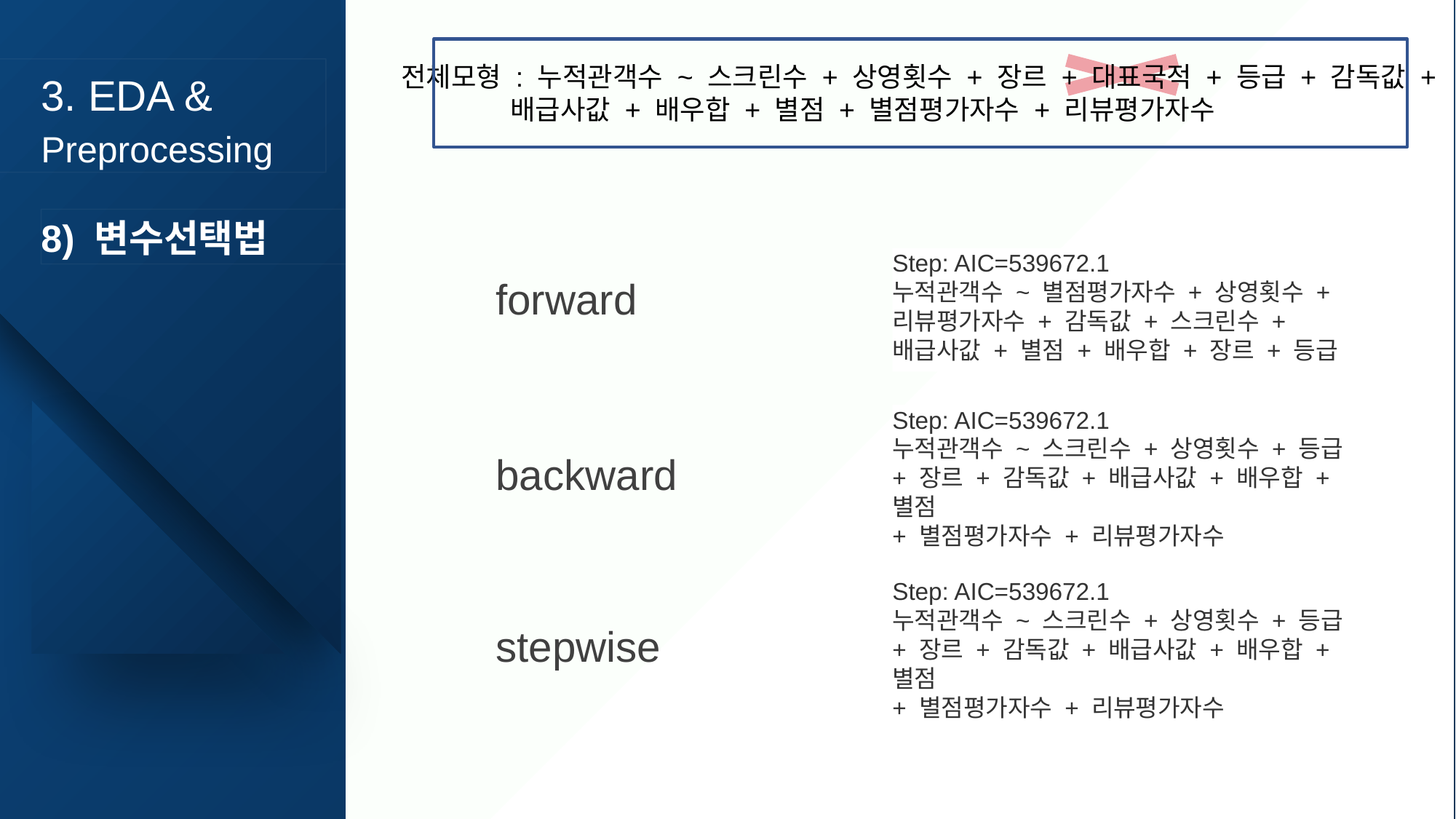

전체모형 : 누적관객수 ~ 스크린수 + 상영횟수 + 장르 + 대표국적 + 등급 + 감독값 +
	배급사값 + 배우합 + 별점 + 별점평가자수 + 리뷰평가자수
# 3. EDA &  Preprocessing
8) 변수선택법
Step: AIC=539672.1
누적관객수 ~ 별점평가자수 + 상영횟수 + 리뷰평가자수 + 감독값 + 스크린수 + 배급사값 + 별점 + 배우합 + 장르 + 등급
forward
Step: AIC=539672.1
누적관객수 ~ 스크린수 + 상영횟수 + 등급 + 장르 + 감독값 + 배급사값 + 배우합 + 별점
+ 별점평가자수 + 리뷰평가자수
backward
Step: AIC=539672.1
누적관객수 ~ 스크린수 + 상영횟수 + 등급 + 장르 + 감독값 + 배급사값 + 배우합 + 별점
+ 별점평가자수 + 리뷰평가자수
stepwise